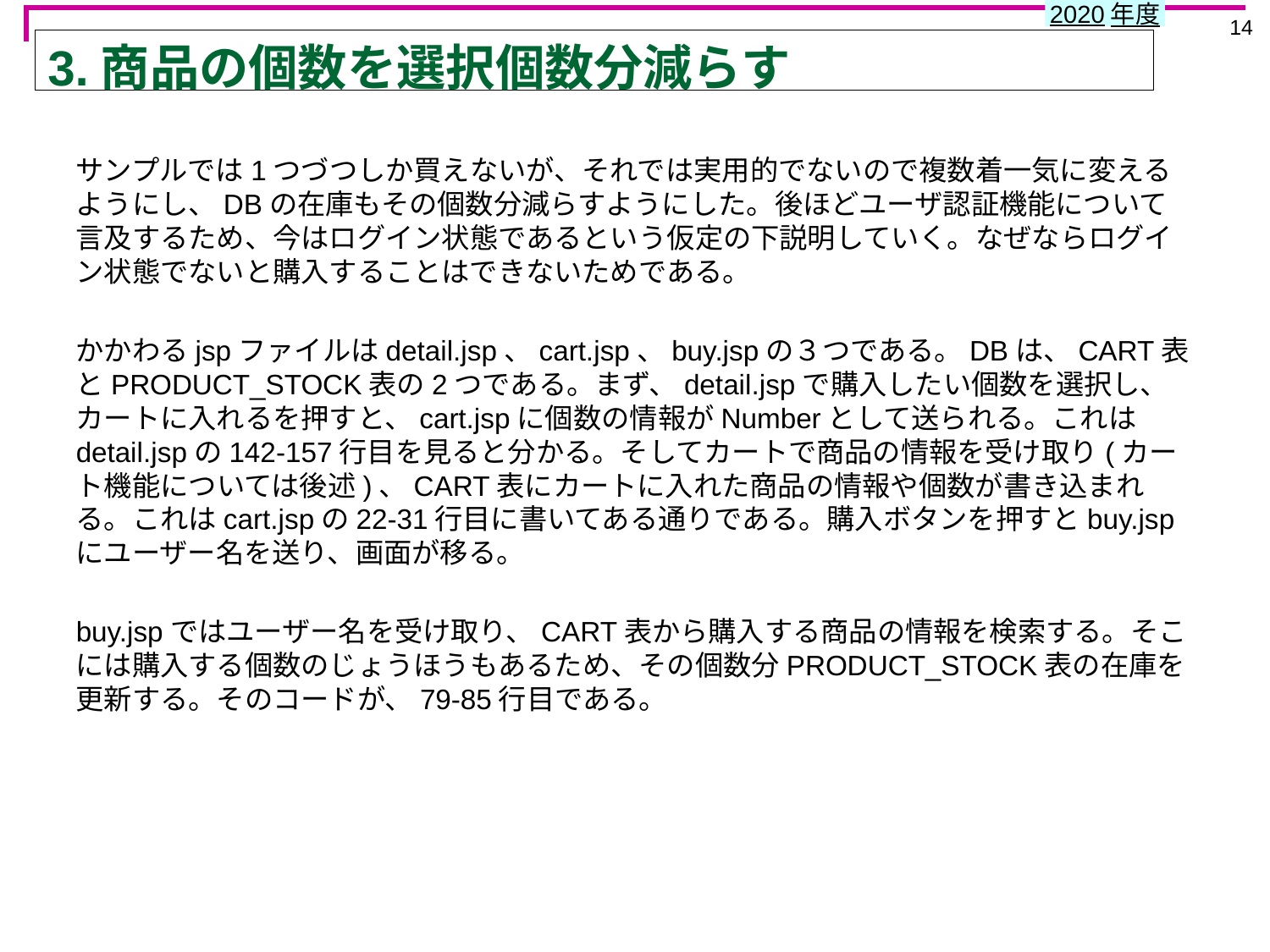

14
# 3.商品の個数を選択個数分減らす
サンプルでは1つづつしか買えないが、それでは実用的でないので複数着一気に変えるようにし、DBの在庫もその個数分減らすようにした。後ほどユーザ認証機能について言及するため、今はログイン状態であるという仮定の下説明していく。なぜならログイン状態でないと購入することはできないためである。

かかわるjspファイルはdetail.jsp、cart.jsp、buy.jspの３つである。DBは、CART表とPRODUCT_STOCK表の2つである。まず、detail.jspで購入したい個数を選択し、カートに入れるを押すと、cart.jspに個数の情報がNumberとして送られる。これはdetail.jspの142-157行目を見ると分かる。そしてカートで商品の情報を受け取り(カート機能については後述)、CART表にカートに入れた商品の情報や個数が書き込まれる。これはcart.jspの22-31行目に書いてある通りである。購入ボタンを押すとbuy.jspにユーザー名を送り、画面が移る。

buy.jspではユーザー名を受け取り、CART表から購入する商品の情報を検索する。そこには購入する個数のじょうほうもあるため、その個数分PRODUCT_STOCK表の在庫を更新する。そのコードが、79-85行目である。